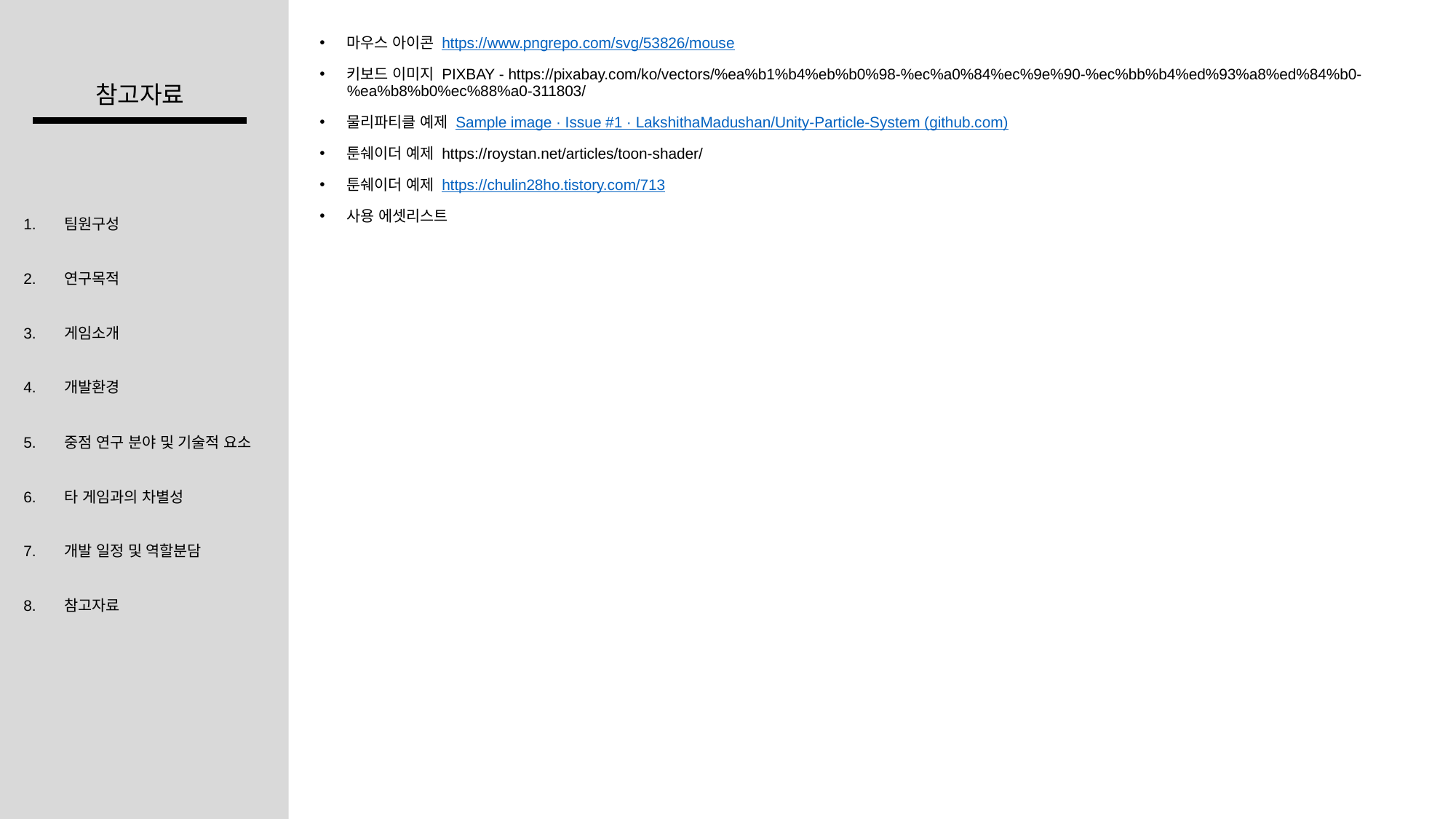

마우스 아이콘 https://www.pngrepo.com/svg/53826/mouse
키보드 이미지 PIXBAY - https://pixabay.com/ko/vectors/%ea%b1%b4%eb%b0%98-%ec%a0%84%ec%9e%90-%ec%bb%b4%ed%93%a8%ed%84%b0-%ea%b8%b0%ec%88%a0-311803/
물리파티클 예제 Sample image · Issue #1 · LakshithaMadushan/Unity-Particle-System (github.com)
툰쉐이더 예제 https://roystan.net/articles/toon-shader/
툰쉐이더 예제 https://chulin28ho.tistory.com/713
사용 에셋리스트

참고자료
팀원구성
연구목적
게임소개
개발환경
중점 연구 분야 및 기술적 요소
타 게임과의 차별성
개발 일정 및 역할분담
참고자료